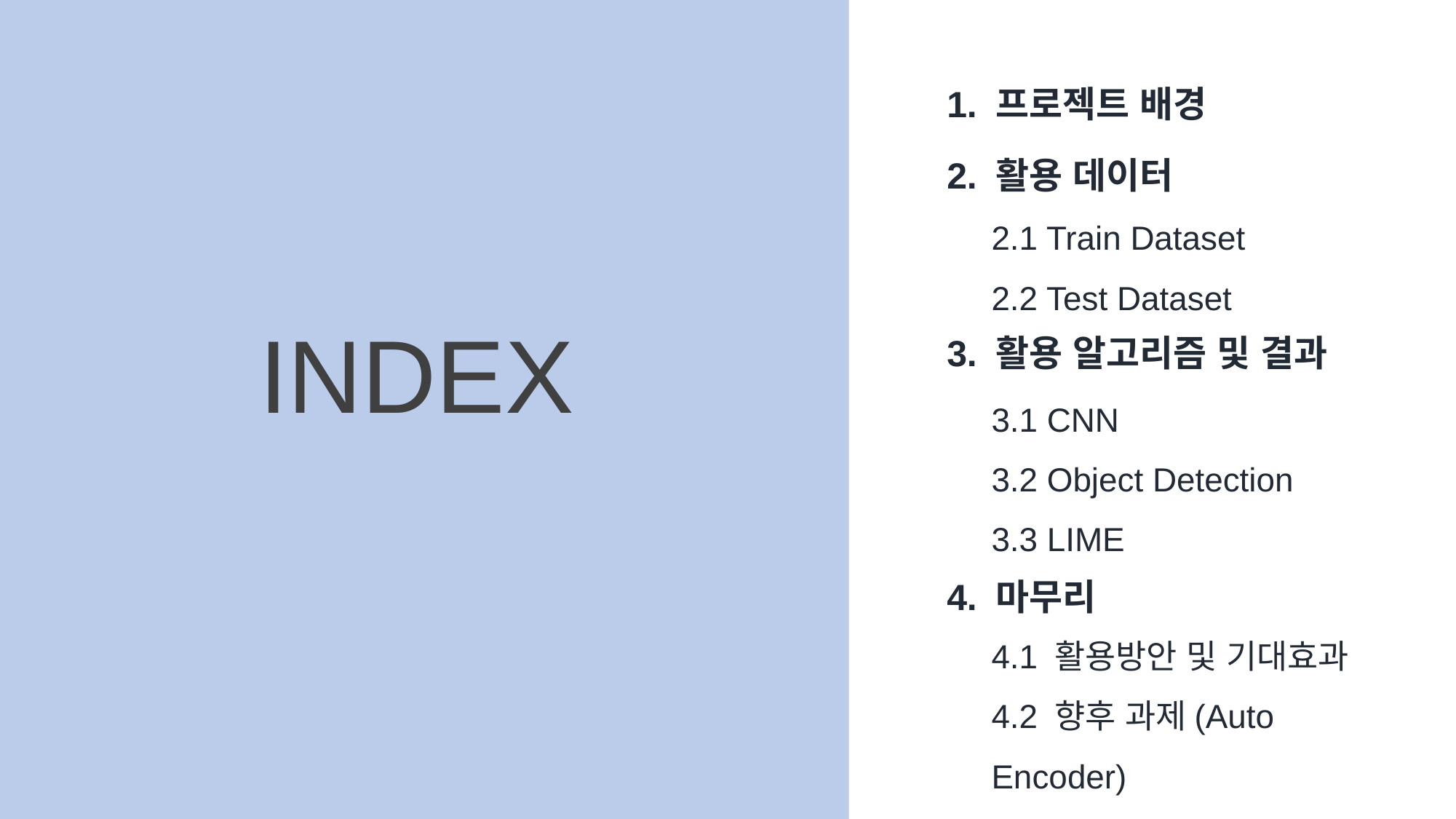

1. 프로젝트 배경
2. 활용 데이터
2.1 Train Dataset
2.2 Test Dataset
INDEX
3. 활용 알고리즘 및 결과
3.1 CNN
3.2 Object Detection
3.3 LIME
4. 마무리
4.1 활용방안 및 기대효과
4.2 향후 과제(Auto Encoder)